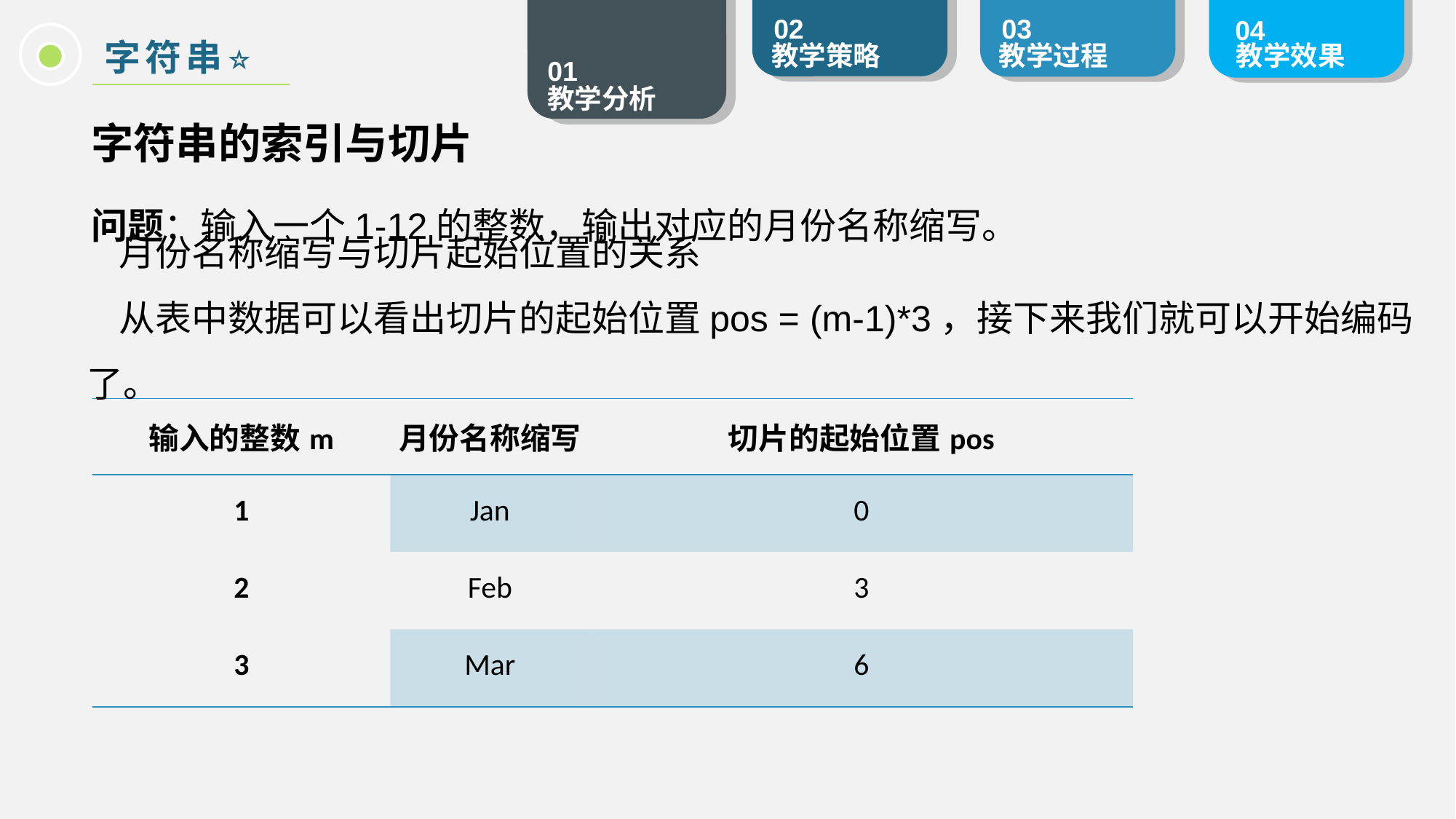

字符串⭐️
字符串的索引与切片
问题：输入一个1-12的整数，输出对应的月份名称缩写。
月份名称缩写与切片起始位置的关系
从表中数据可以看出切片的起始位置pos = (m-1)*3，接下来我们就可以开始编码了。

| 输入的整数m | 月份名称缩写 | 切片的起始位置pos |
| --- | --- | --- |
| 1 | Jan | 0 |
| 2 | Feb | 3 |
| 3 | Mar | 6 |